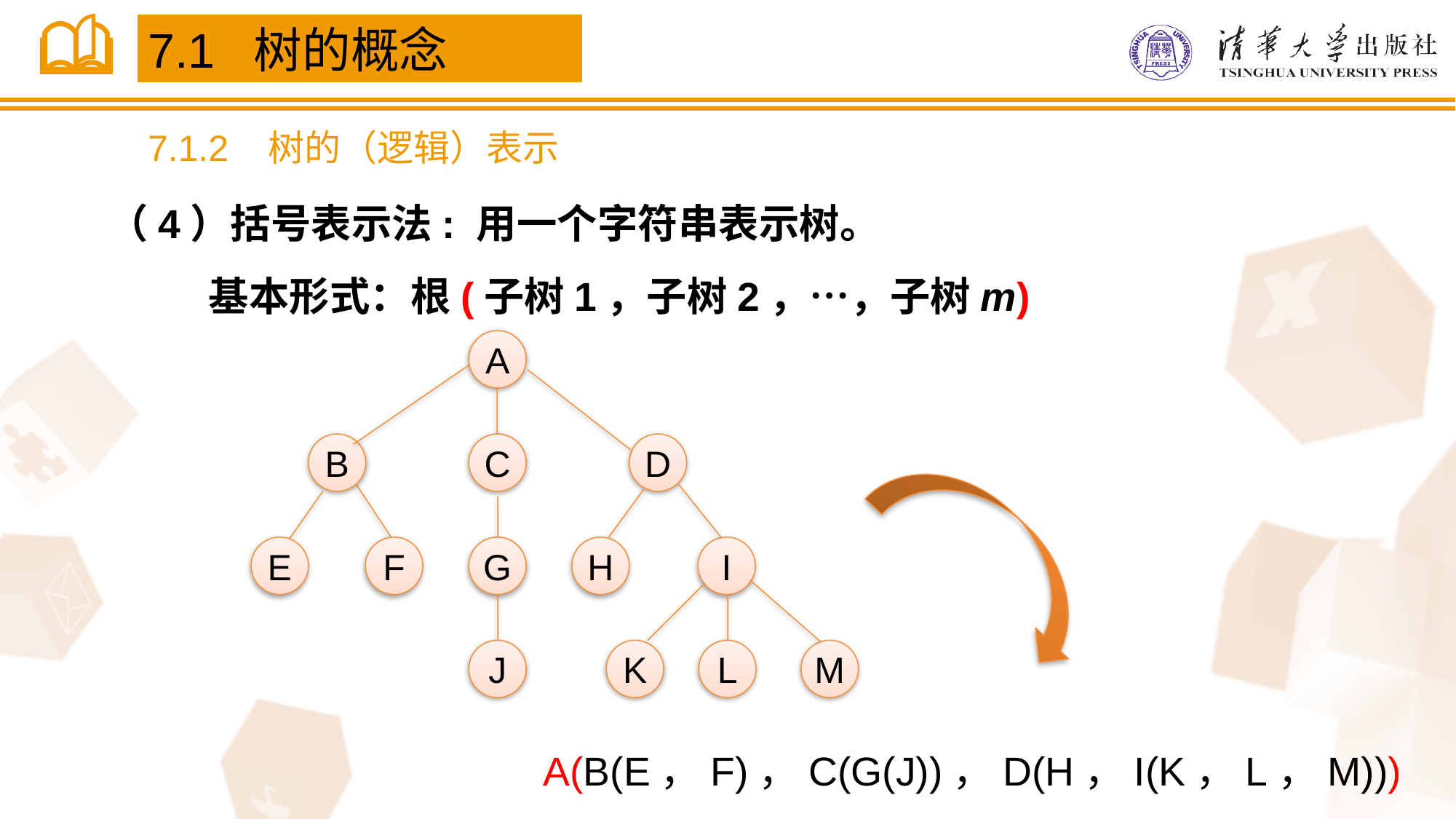

7.1  树的概念
7.1.2   树的（逻辑）表示
（4）括号表示法: 用一个字符串表示树。
          基本形式：根(子树1，子树2，…，子树m)
A

B
C
D

E
F
G
H
I

J
K
L
M

A(B(E，F)，C(G(J))，D(H，I(K，L，M)))